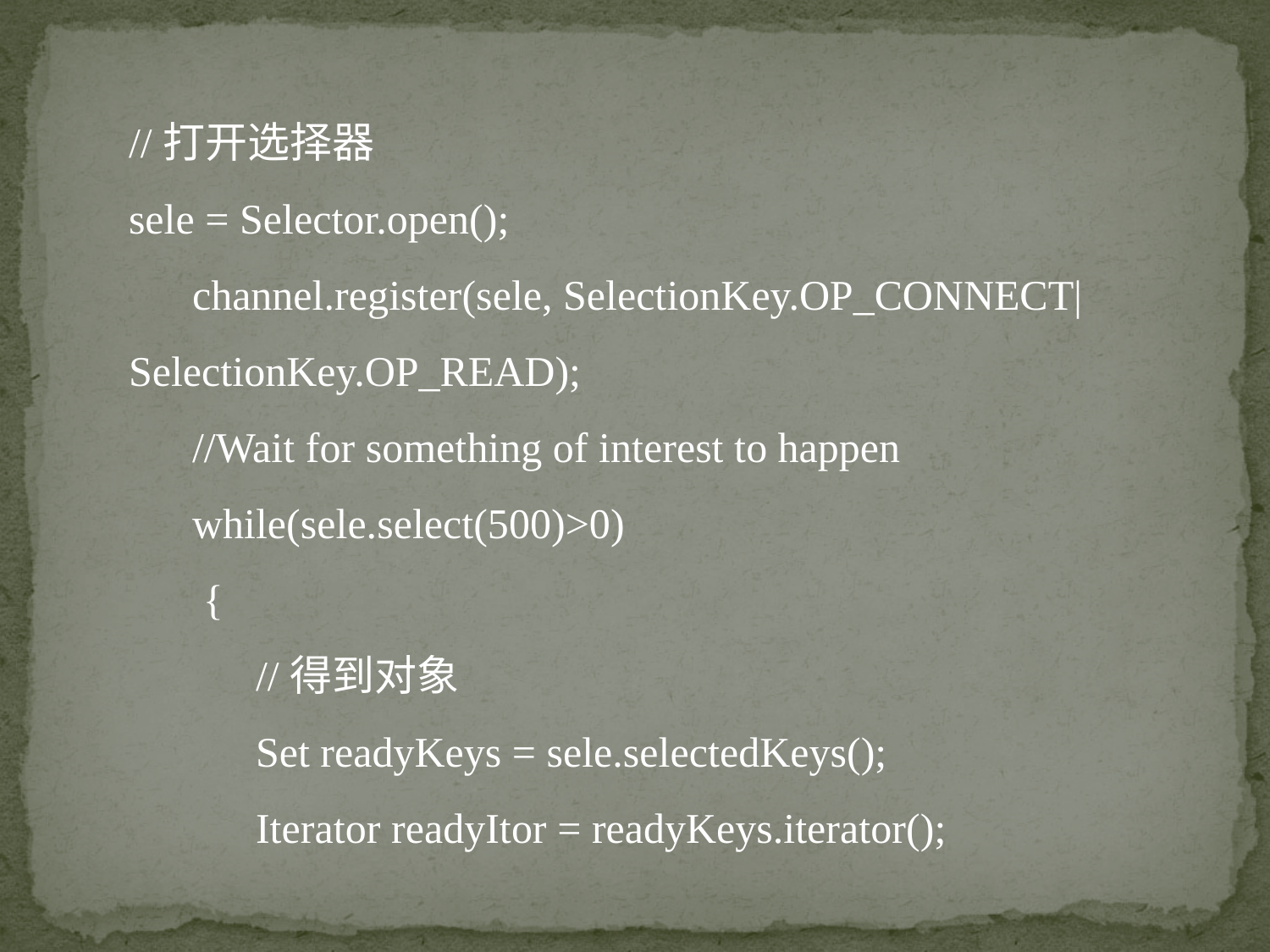

//打开选择器
sele = Selector.open();
      channel.register(sele, SelectionKey.OP_CONNECT|SelectionKey.OP_READ);
      //Wait for something of interest to happen
      while(sele.select(500)>0)
       {
	//得到对象
	Set readyKeys = sele.selectedKeys();
	Iterator readyItor = readyKeys.iterator();